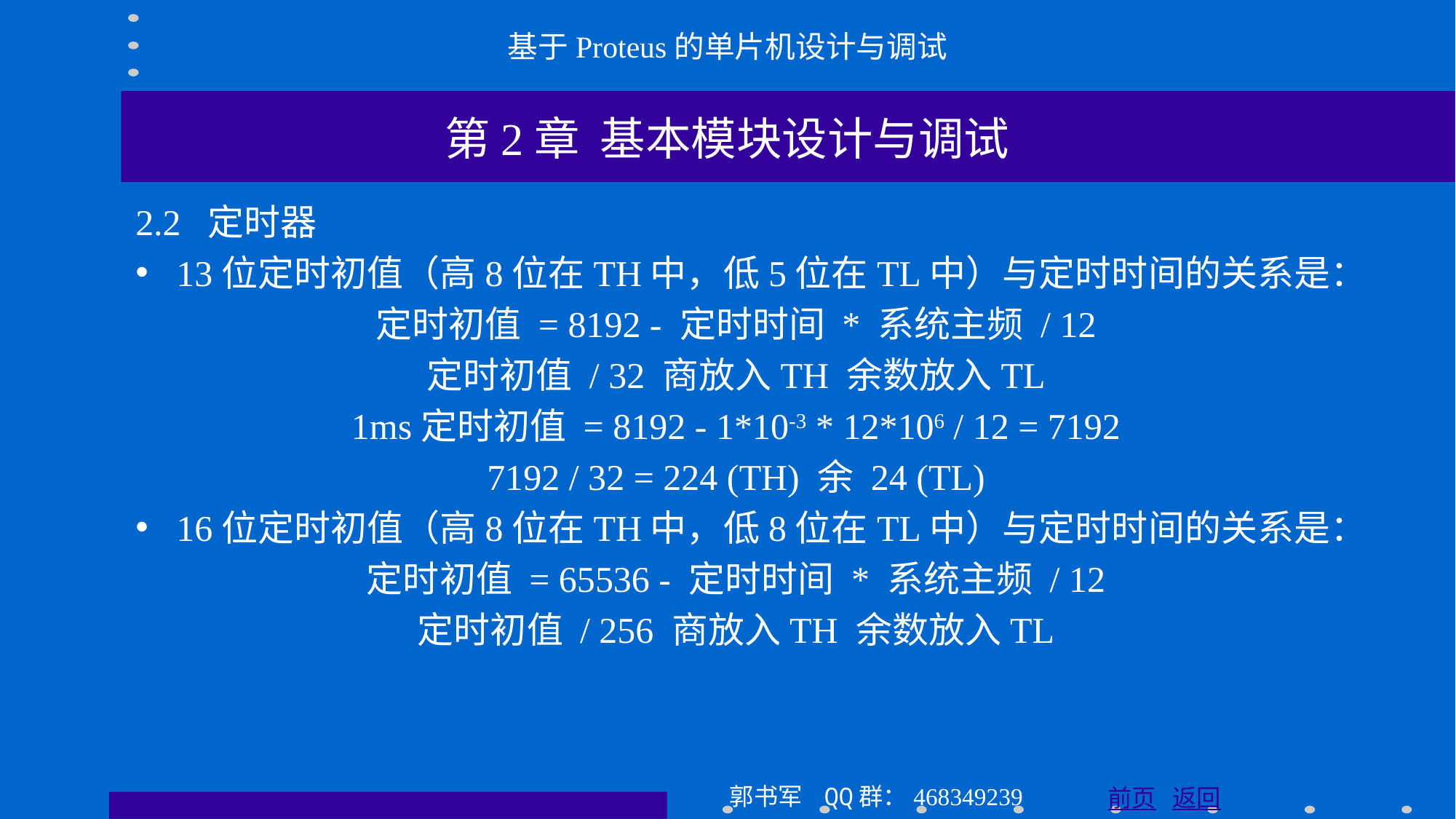

基于Proteus的单片机设计与调试
第2章  基本模块设计与调试
2.2  定时器
13位定时初值（高8位在TH中，低5位在TL中）与定时时间的关系是：
定时初值 = 8192 - 定时时间 * 系统主频 / 12
定时初值 / 32 商放入TH 余数放入TL
1ms定时初值 = 8192 - 1*10-3 * 12*106 / 12 = 7192
7192 / 32 = 224 (TH) 余 24 (TL)
16位定时初值（高8位在TH中，低8位在TL中）与定时时间的关系是：
定时初值 = 65536 - 定时时间 * 系统主频 / 12
定时初值 / 256 商放入TH 余数放入TL
郭书军   QQ群：468349239
前页   返回